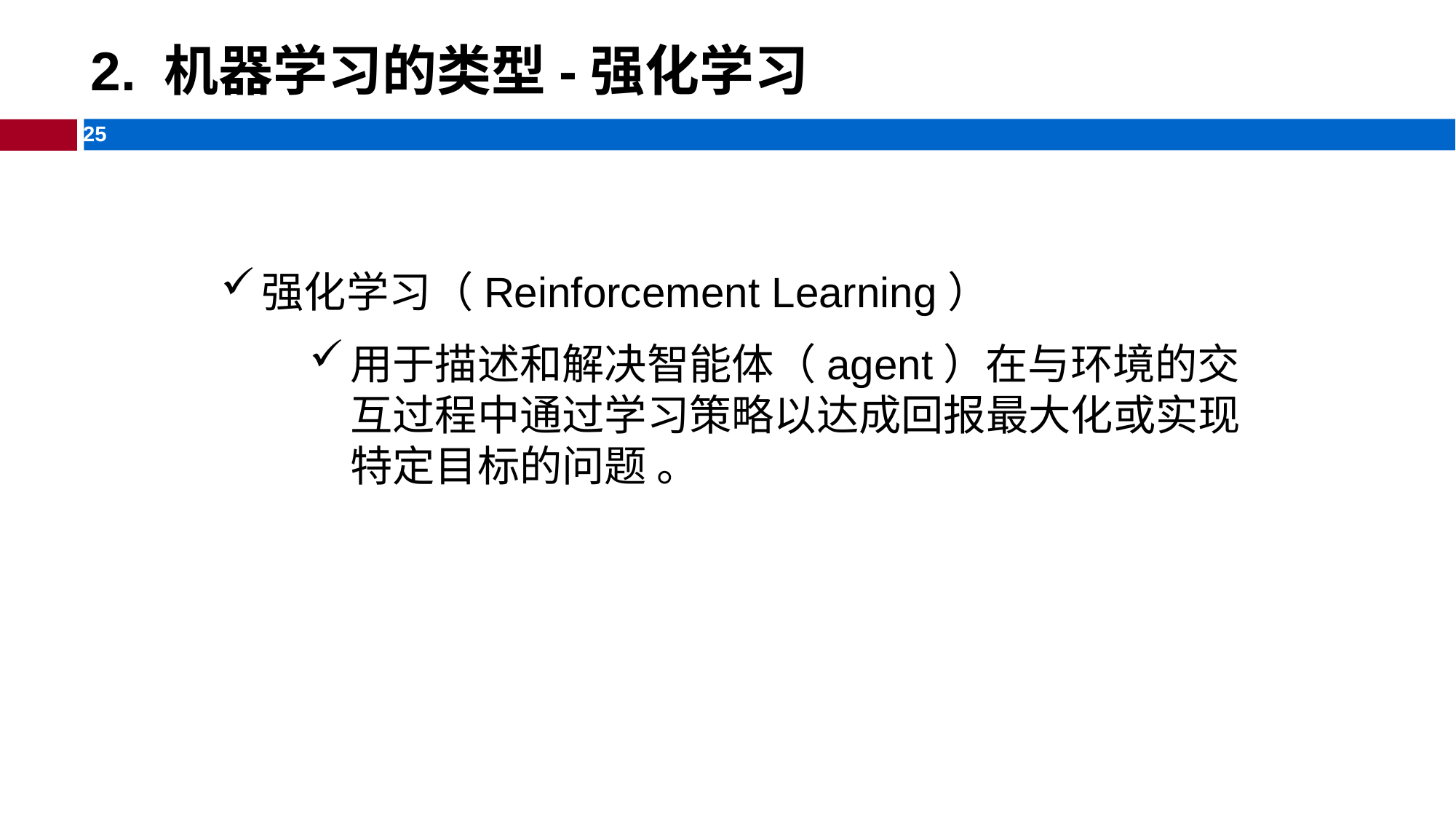

# 2. 机器学习的类型-强化学习

强化学习（Reinforcement Learning）
用于描述和解决智能体（agent）在与环境的交互过程中通过学习策略以达成回报最大化或实现特定目标的问题 。